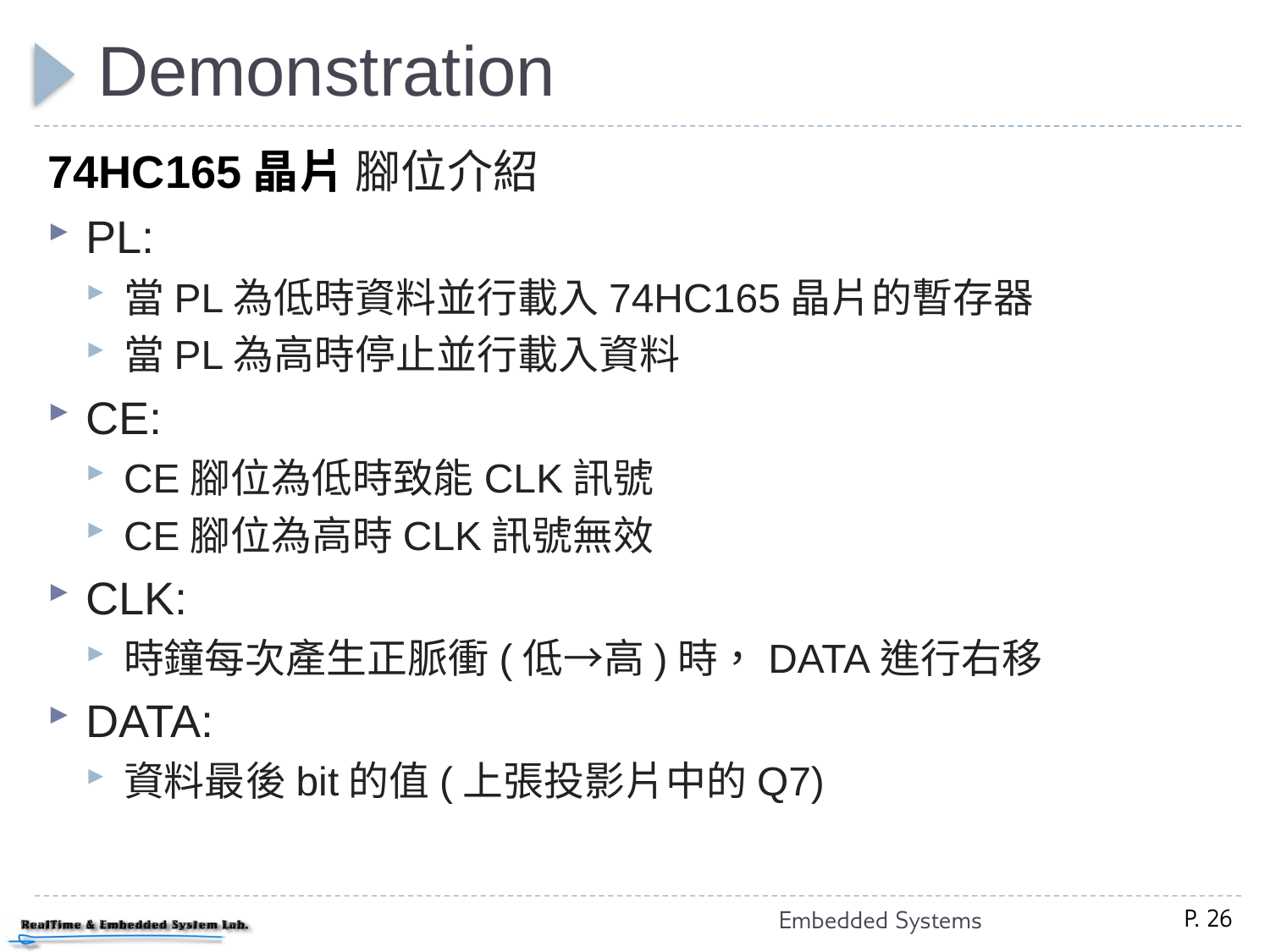

# Demonstration
74HC165晶片 腳位介紹
PL:
當PL為低時資料並行載入74HC165晶片的暫存器
當PL為高時停止並行載入資料
CE:
CE腳位為低時致能CLK訊號
CE腳位為高時CLK訊號無效
CLK:
時鐘每次產生正脈衝(低→高)時，DATA進行右移
DATA:
資料最後bit的值(上張投影片中的Q7)

Embedded Systems